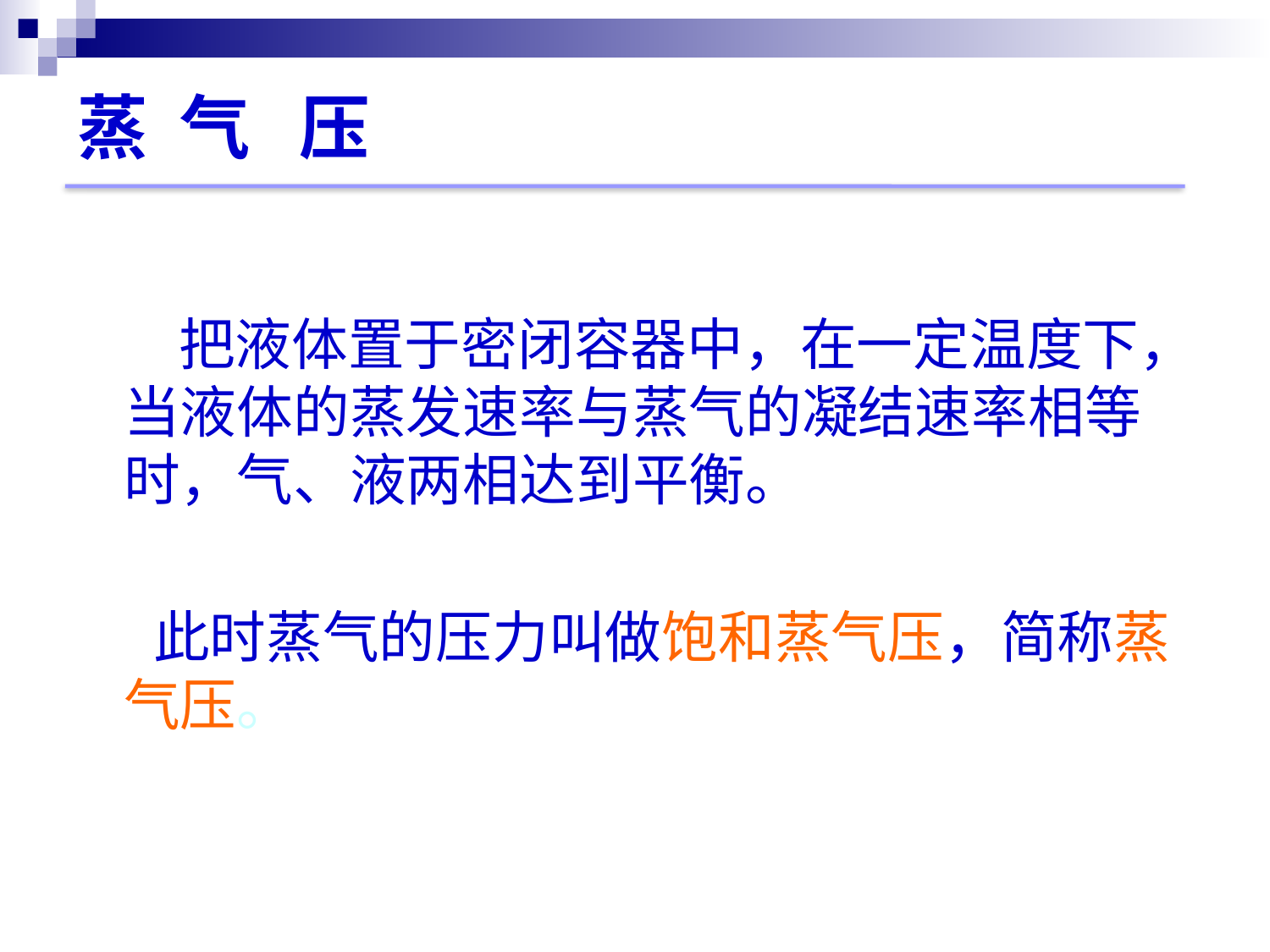

蒸  气   压

       把液体置于密闭容器中，在一定温度下，当液体的蒸发速率与蒸气的凝结速率相等时，气、液两相达到平衡。

     此时蒸气的压力叫做饱和蒸气压，简称蒸气压。